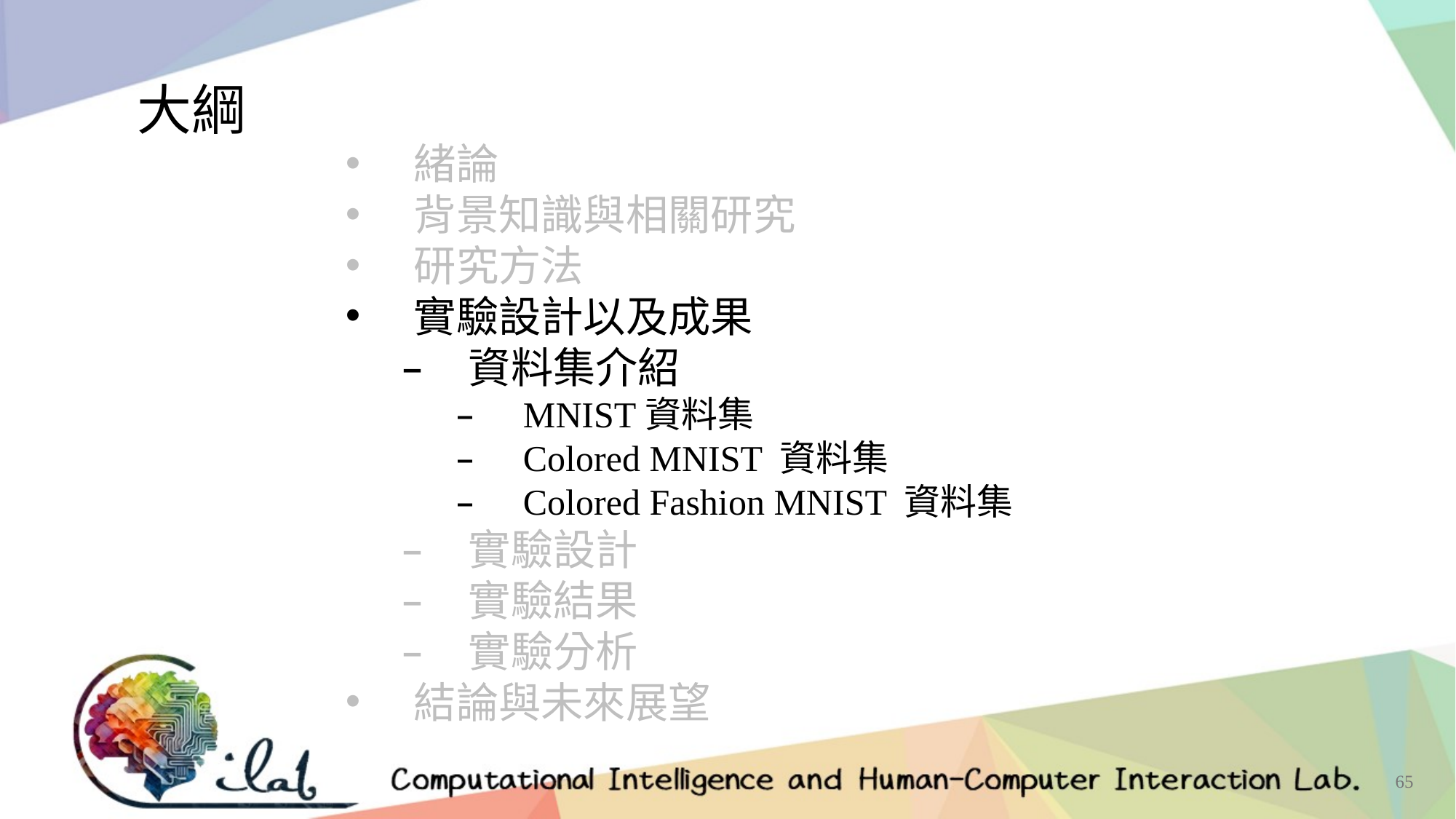

大綱
緒論
背景知識與相關研究
研究方法
實驗設計以及成果
資料集介紹
MNIST資料集
Colored MNIST 資料集
Colored Fashion MNIST 資料集
實驗設計
實驗結果
實驗分析
結論與未來展望
65